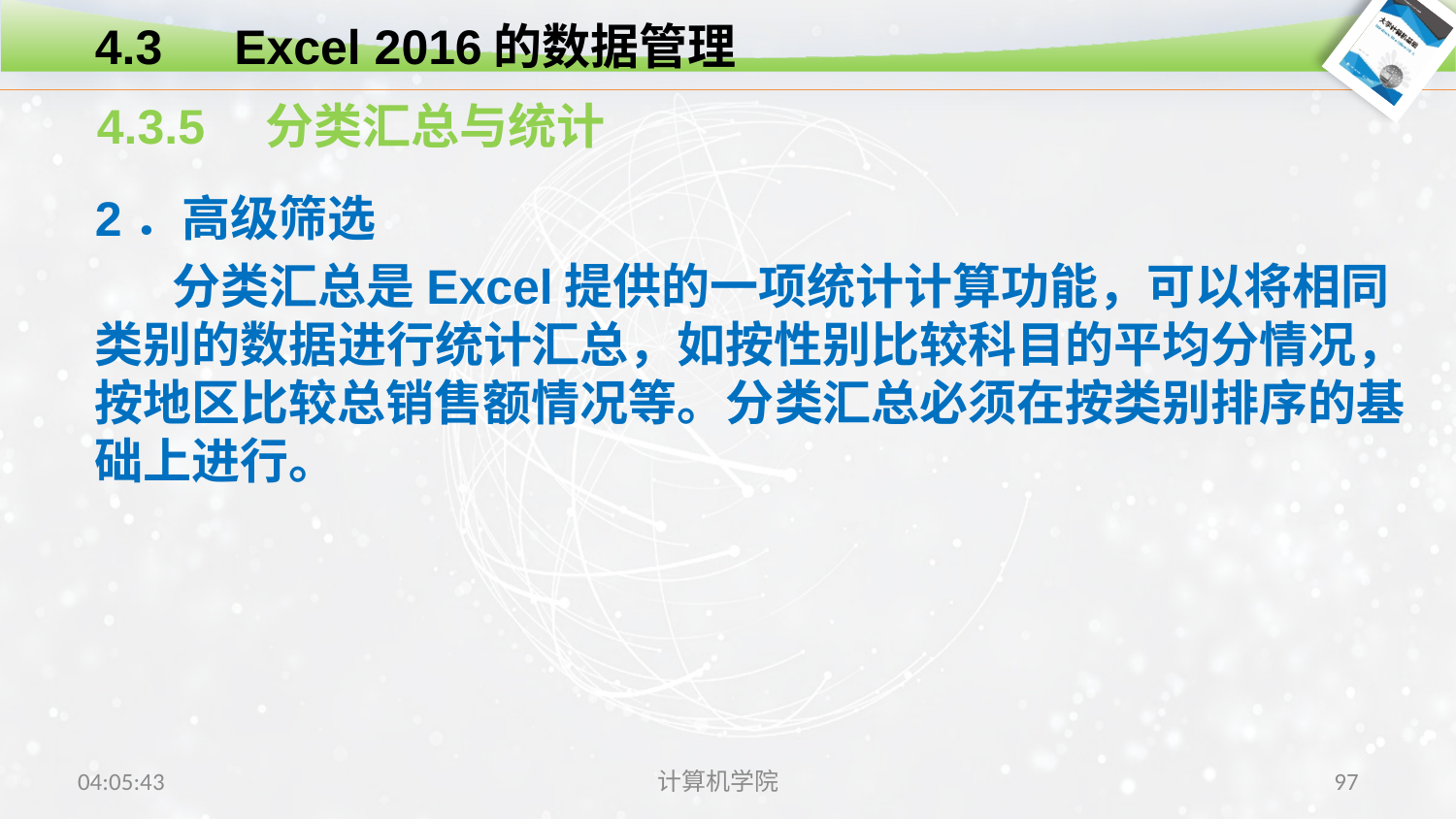

4.3　Excel 2016的数据管理
4.3.5　分类汇总与统计

2．高级筛选
      分类汇总是Excel提供的一项统计计算功能，可以将相同类别的数据进行统计汇总，如按性别比较科目的平均分情况，按地区比较总销售额情况等。分类汇总必须在按类别排序的基础上进行。